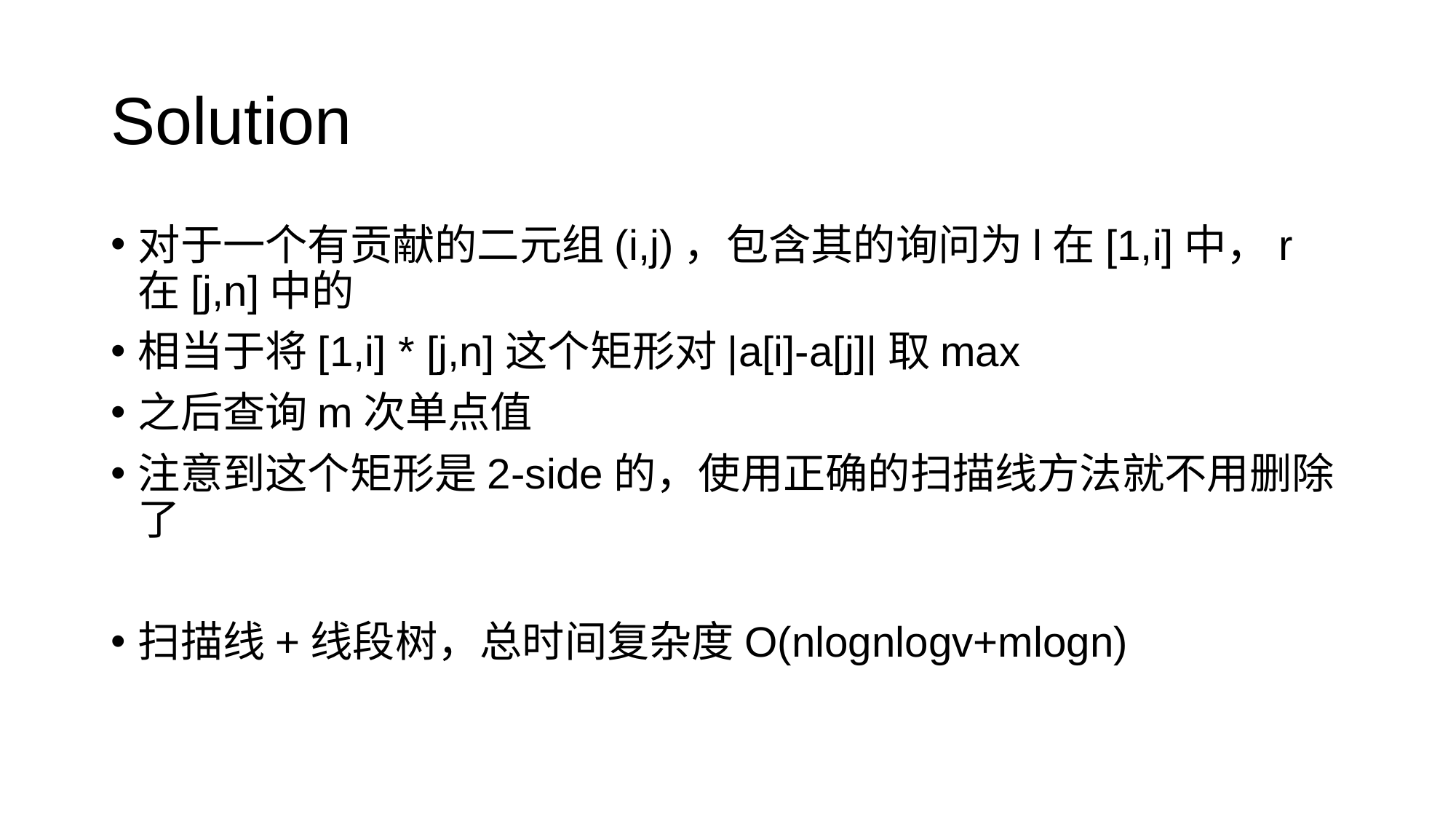

# Solution
对于一个有贡献的二元组(i,j)，包含其的询问为l在[1,i]中，r在[j,n]中的
相当于将[1,i] * [j,n]这个矩形对|a[i]-a[j]|取max
之后查询m次单点值
注意到这个矩形是2-side的，使用正确的扫描线方法就不用删除了

扫描线+线段树，总时间复杂度O(nlognlogv+mlogn)